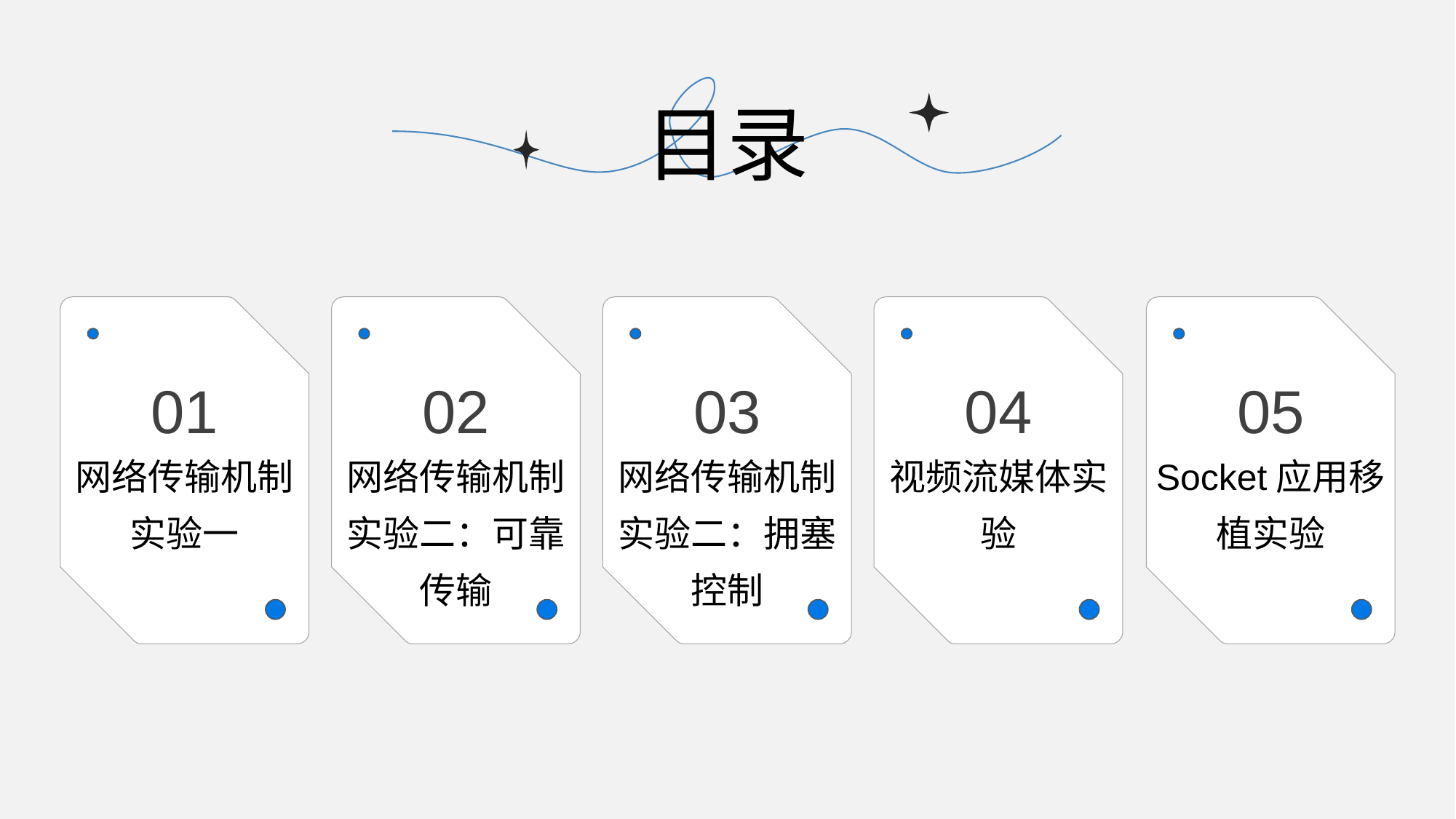

目录

01
02
03
04
05
网络传输机制实验一
网络传输机制实验二：可靠传输
网络传输机制实验二：拥塞控制
视频流媒体实验
Socket应用移植实验